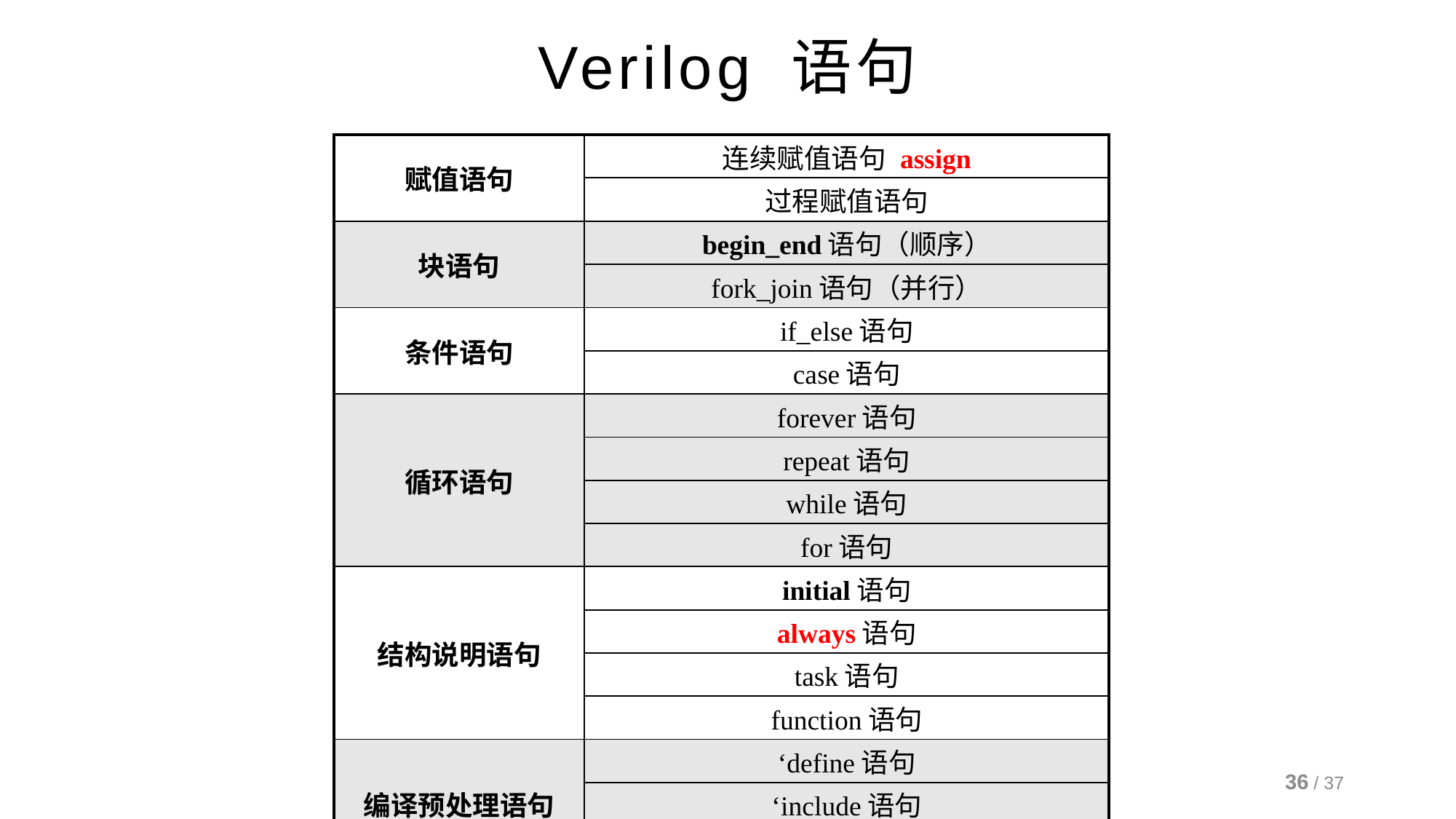

# Verilog 语句
| 赋值语句 | 连续赋值语句 assign |
| --- | --- |
|  | 过程赋值语句 |
| 块语句 | begin\_end语句（顺序） |
|  | fork\_join语句（并行） |
| 条件语句 | if\_else语句 |
|  | case语句 |
| 循环语句 | forever语句 |
|  | repeat语句 |
|  | while语句 |
|  | for语句 |
| 结构说明语句 | initial语句 |
|  | always语句 |
|  | task语句 |
|  | function语句 |
| 编译预处理语句 | ‘define语句 |
|  | ‘include语句 |
|  | ‘timescale语句 |
36 / 37